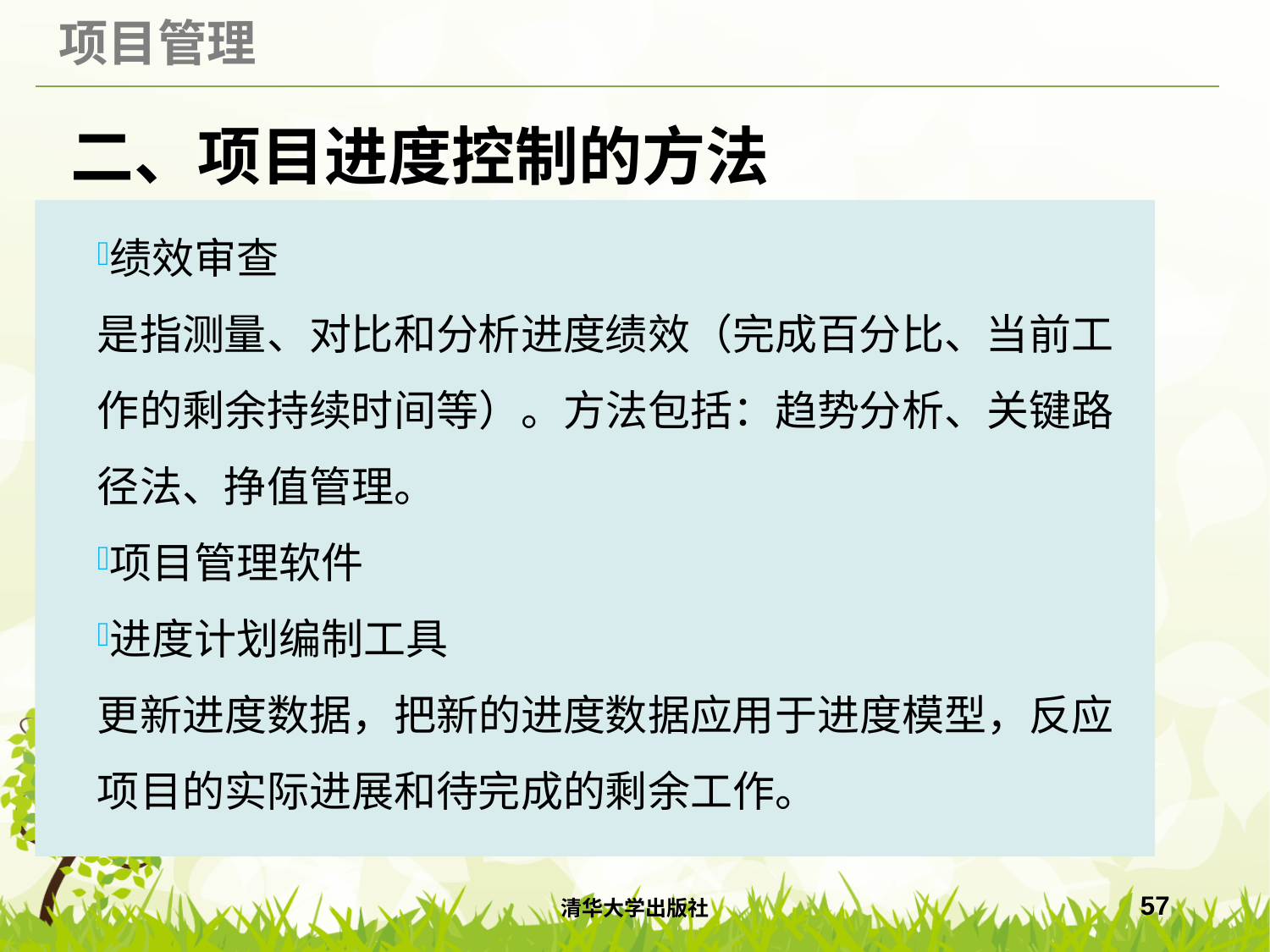

# 二、项目进度控制的方法
绩效审查
是指测量、对比和分析进度绩效（完成百分比、当前工作的剩余持续时间等）。方法包括：趋势分析、关键路径法、挣值管理。
项目管理软件
进度计划编制工具
更新进度数据，把新的进度数据应用于进度模型，反应项目的实际进展和待完成的剩余工作。
清华大学出版社
57